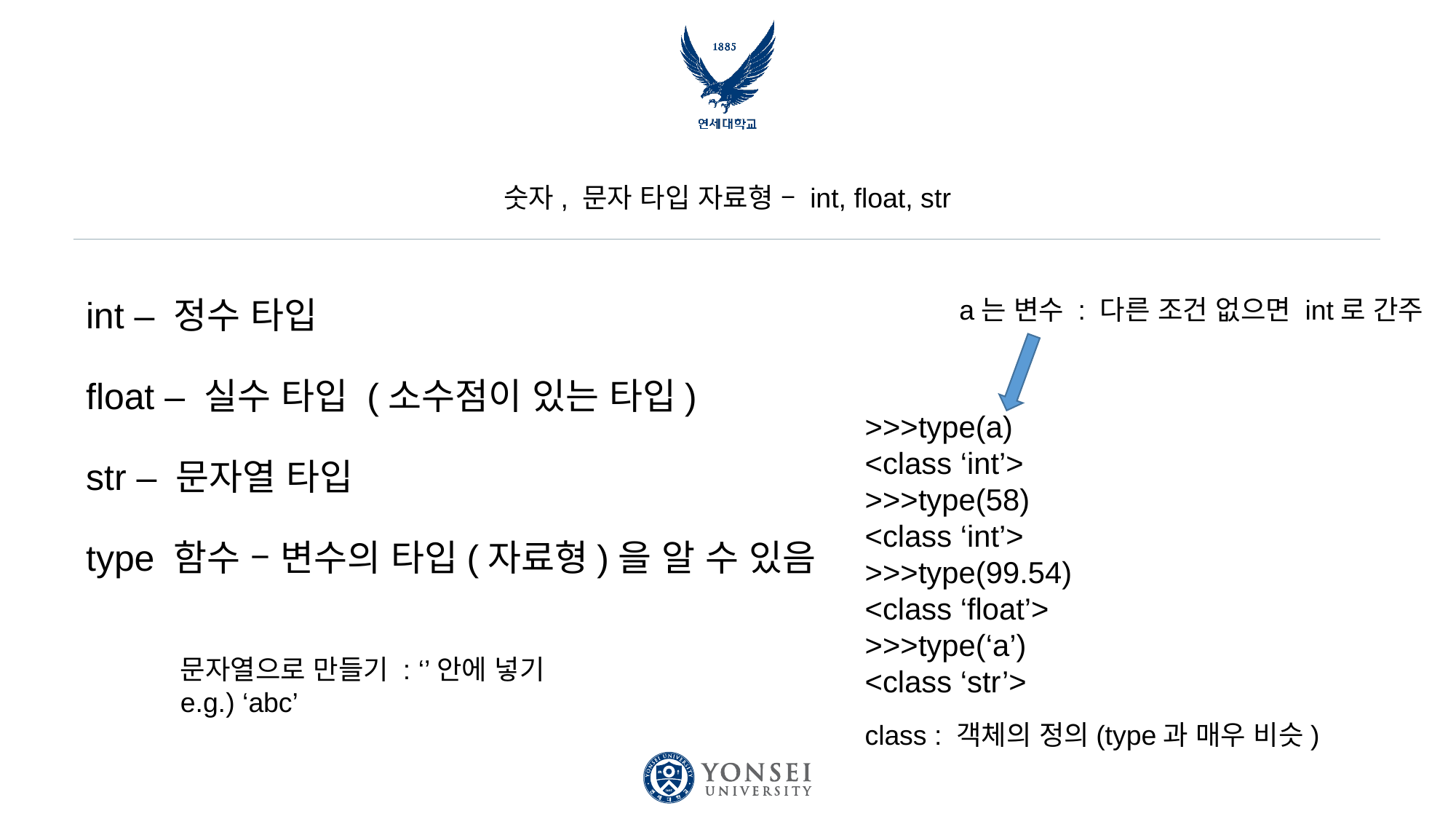

# 숫자, 문자 타입 자료형 – int, float, str
int – 정수 타입
float – 실수 타입 (소수점이 있는 타입)
str – 문자열 타입
type 함수 – 변수의 타입(자료형)을 알 수 있음
a는 변수 : 다른 조건 없으면 int로 간주

>>>type(a)
<class ‘int’>
>>>type(58)
<class ‘int’>
>>>type(99.54)
<class ‘float’>
>>>type(‘a’)
<class ‘str’>
문자열으로 만들기 : ‘’안에 넣기
e.g.) ‘abc’
class : 객체의 정의(type과 매우 비슷)